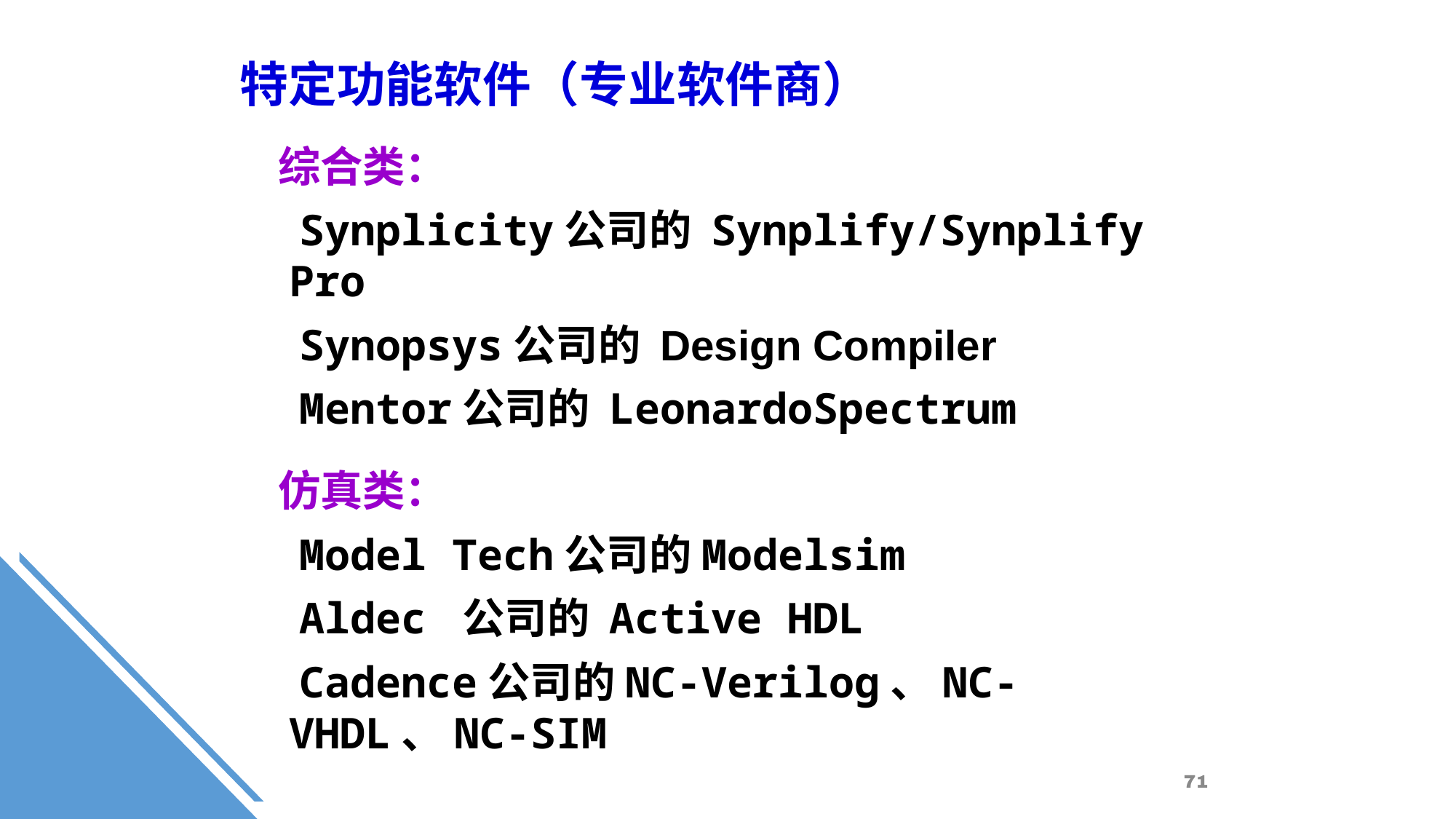

特定功能软件（专业软件商）

  综合类：
  Synplicity公司的 Synplify/Synplify Pro
  Synopsys公司的 Design Compiler
  Mentor公司的 LeonardoSpectrum
  仿真类：
  Model Tech公司的Modelsim
  Aldec 公司的 Active HDL
  Cadence公司的NC-Verilog、NC-VHDL、NC-SIM
71